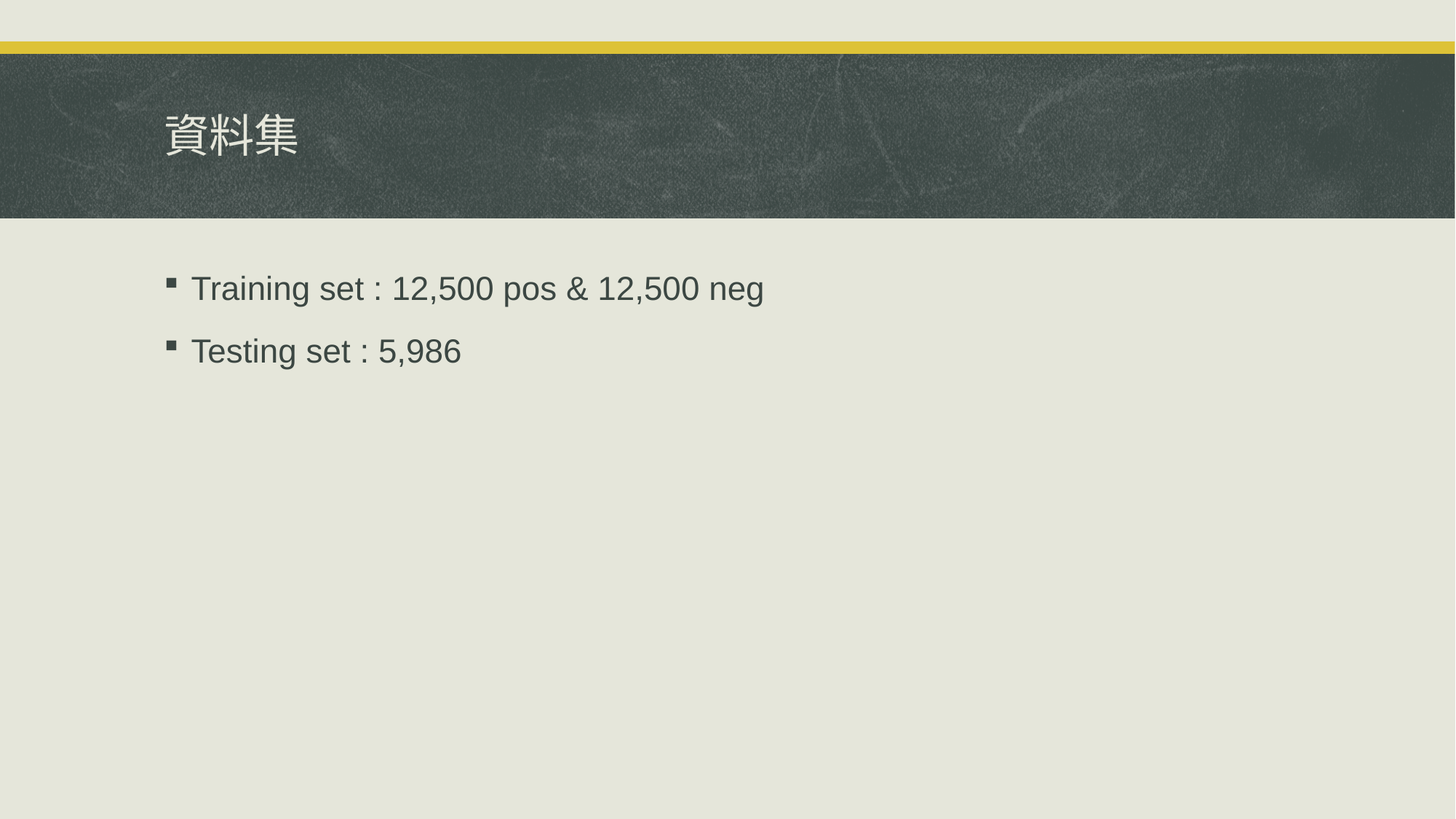

# 資料集
Training set : 12,500 pos & 12,500 neg
Testing set : 5,986